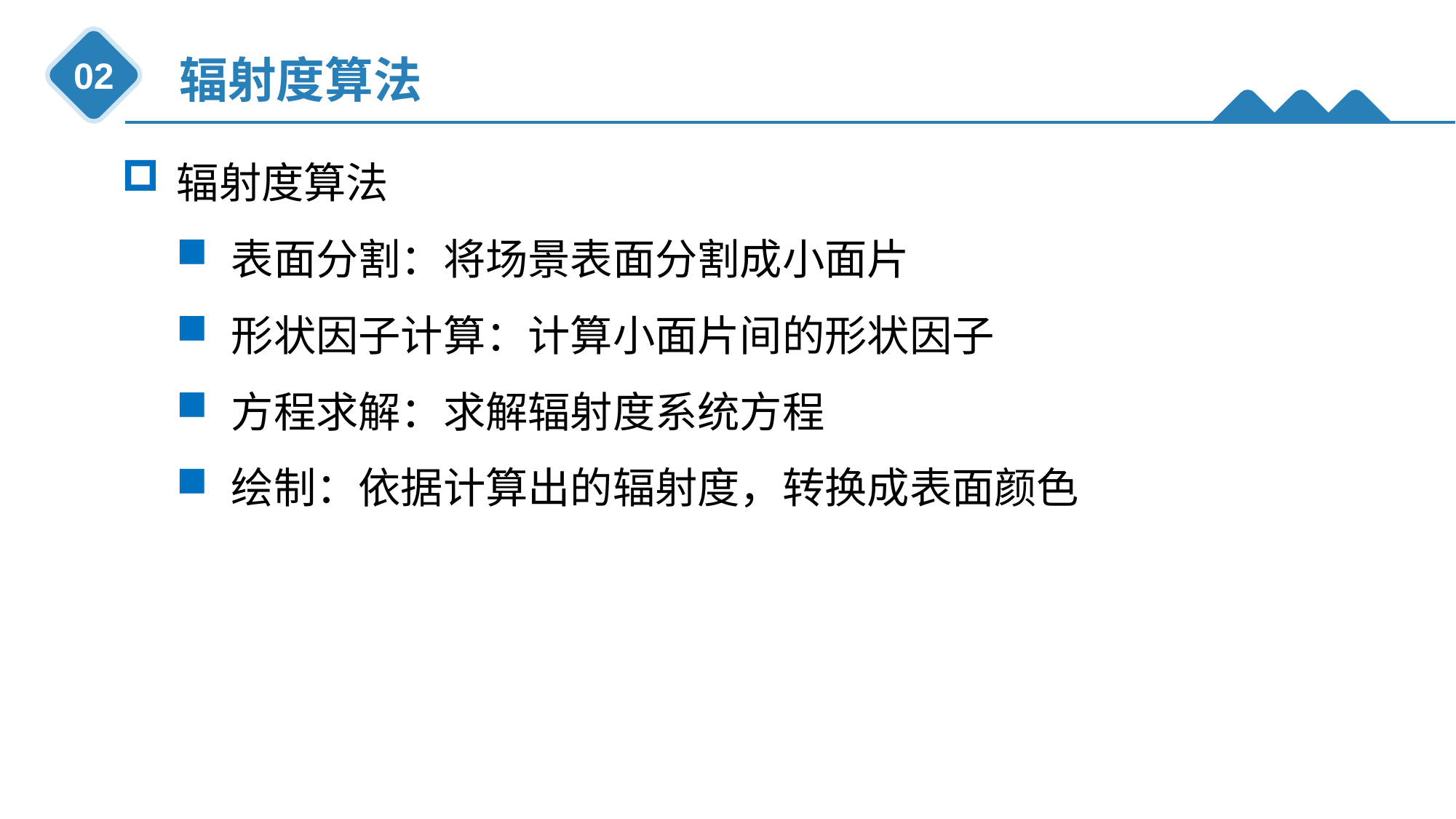

辐射度算法
02

辐射度算法
表面分割：将场景表面分割成小面片
形状因子计算：计算小面片间的形状因子
方程求解：求解辐射度系统方程
绘制：依据计算出的辐射度，转换成表面颜色